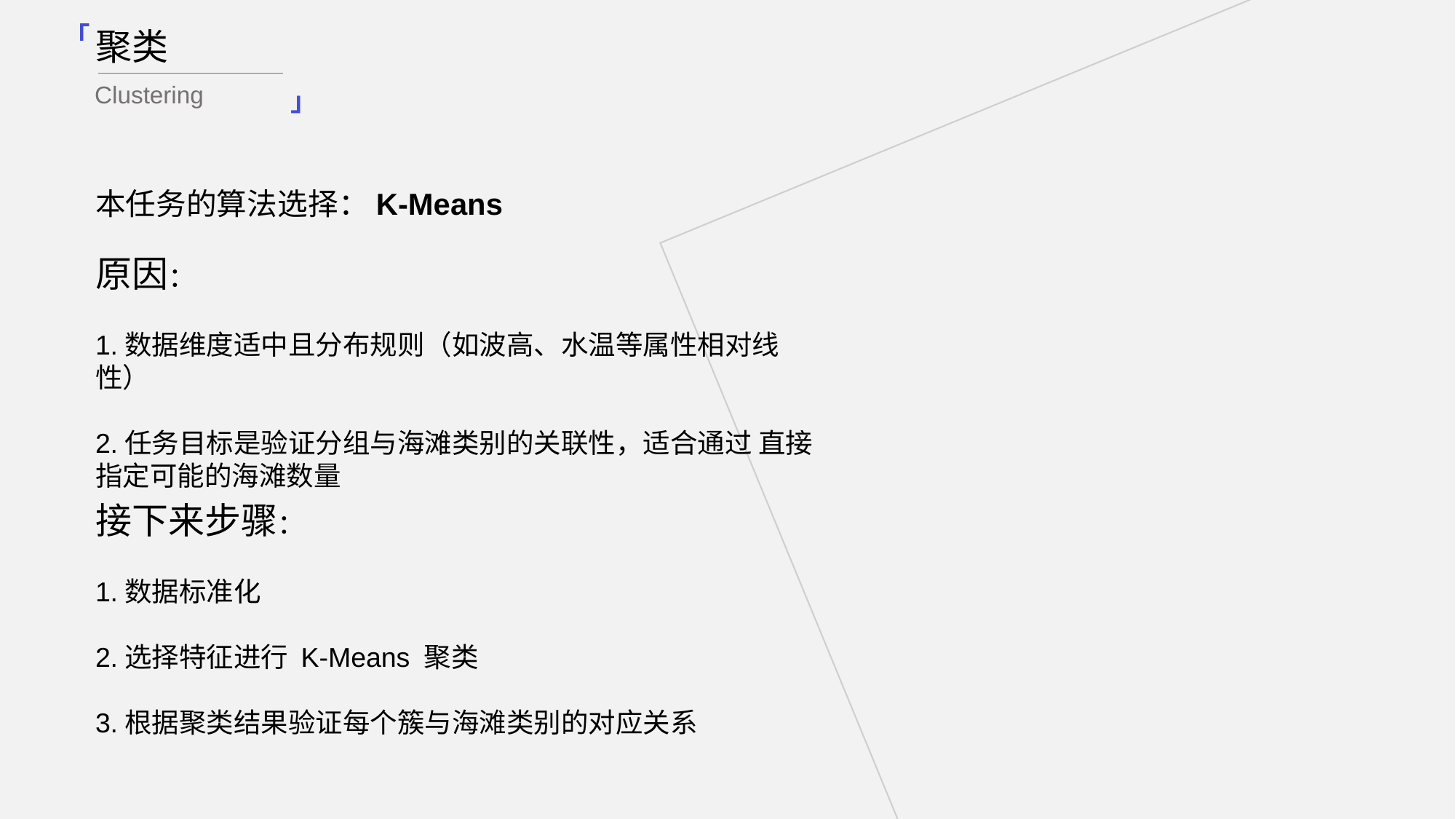

「
聚类
Clustering
」

本任务的算法选择：K-Means
原因：

1.数据维度适中且分布规则（如波高、水温等属性相对线性）

2.任务目标是验证分组与海滩类别的关联性，适合通过 直接指定可能的海滩数量
接下来步骤：

1.数据标准化

2.选择特征进行 K-Means 聚类

3.根据聚类结果验证每个簇与海滩类别的对应关系